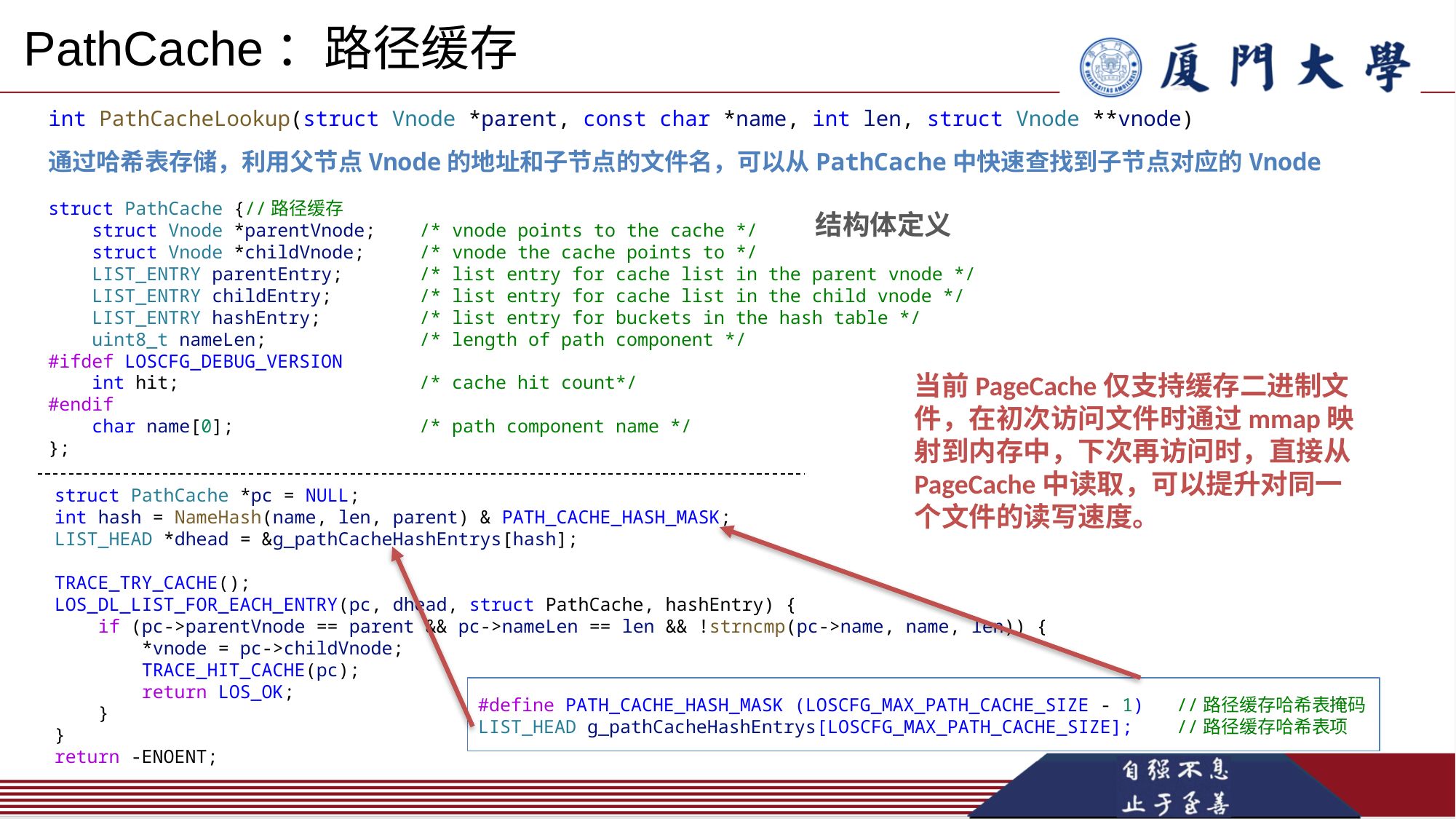

PathCache：路径缓存
int PathCacheLookup(struct Vnode *parent, const char *name, int len, struct Vnode **vnode)
通过哈希表存储，利用父节点Vnode的地址和子节点的文件名，可以从PathCache中快速查找到子节点对应的Vnode
struct PathCache {//路径缓存
    struct Vnode *parentVnode;    /* vnode points to the cache */
    struct Vnode *childVnode;     /* vnode the cache points to */
    LIST_ENTRY parentEntry;       /* list entry for cache list in the parent vnode */
    LIST_ENTRY childEntry;        /* list entry for cache list in the child vnode */
    LIST_ENTRY hashEntry;         /* list entry for buckets in the hash table */
    uint8_t nameLen;              /* length of path component */
#ifdef LOSCFG_DEBUG_VERSION
    int hit;                      /* cache hit count*/
#endif
    char name[0];                 /* path component name */
};
结构体定义
当前PageCache仅支持缓存二进制文件，在初次访问文件时通过mmap映射到内存中，下次再访问时，直接从PageCache中读取，可以提升对同一个文件的读写速度。
    struct PathCache *pc = NULL;
    int hash = NameHash(name, len, parent) & PATH_CACHE_HASH_MASK;
    LIST_HEAD *dhead = &g_pathCacheHashEntrys[hash];
    TRACE_TRY_CACHE();
    LOS_DL_LIST_FOR_EACH_ENTRY(pc, dhead, struct PathCache, hashEntry) {
        if (pc->parentVnode == parent && pc->nameLen == len && !strncmp(pc->name, name, len)) {
            *vnode = pc->childVnode;
            TRACE_HIT_CACHE(pc);
            return LOS_OK;
        }
    }
    return -ENOENT;

#define PATH_CACHE_HASH_MASK (LOSCFG_MAX_PATH_CACHE_SIZE - 1)   //路径缓存哈希表掩码
LIST_HEAD g_pathCacheHashEntrys[LOSCFG_MAX_PATH_CACHE_SIZE];    //路径缓存哈希表项